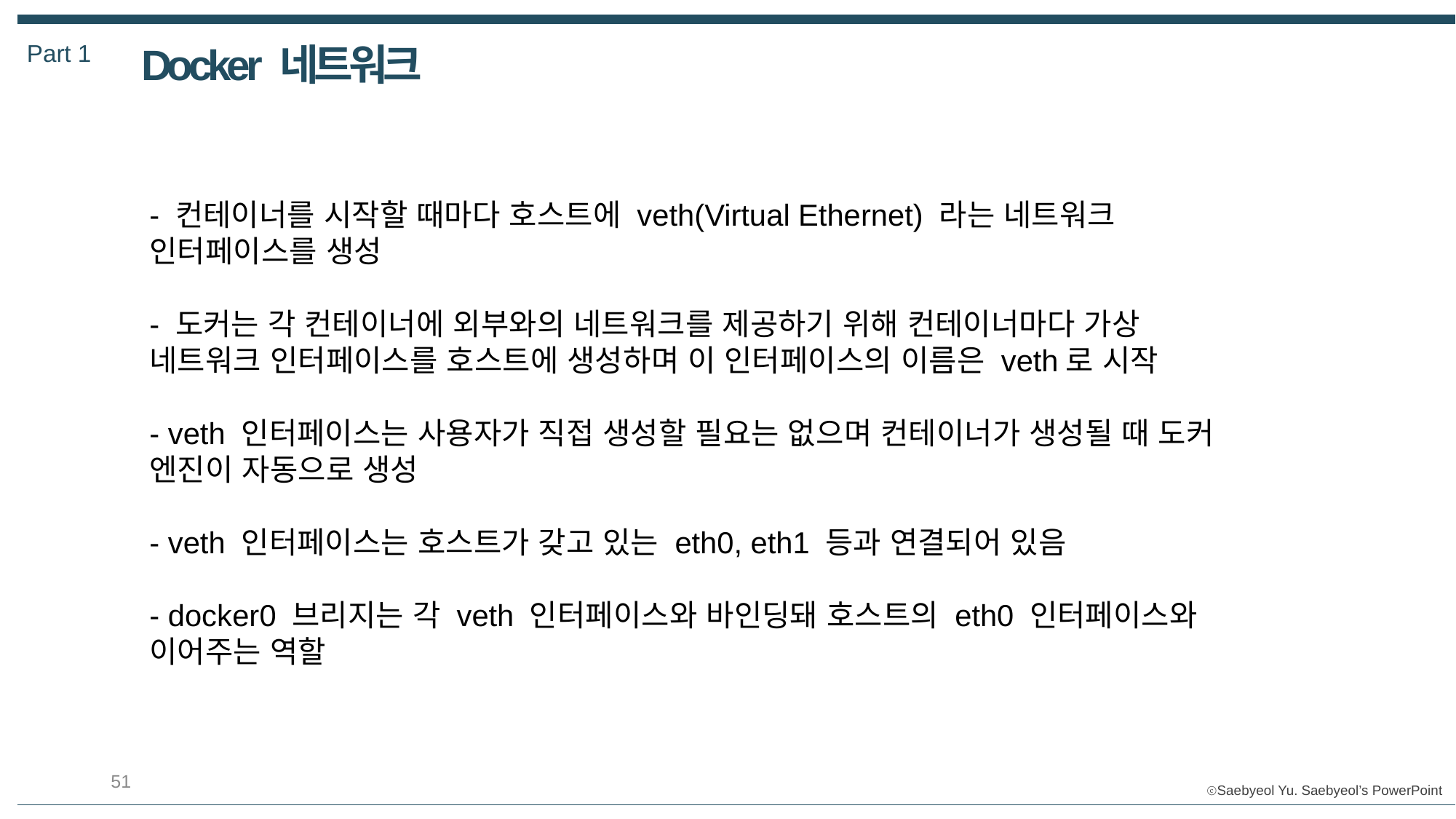

Part 1
Docker 네트워크

- 컨테이너를 시작할 때마다 호스트에 veth(Virtual Ethernet) 라는 네트워크 인터페이스를 생성

- 도커는 각 컨테이너에 외부와의 네트워크를 제공하기 위해 컨테이너마다 가상 네트워크 인터페이스를 호스트에 생성하며 이 인터페이스의 이름은 veth로 시작

- veth 인터페이스는 사용자가 직접 생성할 필요는 없으며 컨테이너가 생성될 때 도커 엔진이 자동으로 생성

- veth 인터페이스는 호스트가 갖고 있는 eth0, eth1 등과 연결되어 있음

- docker0 브리지는 각 veth 인터페이스와 바인딩돼 호스트의 eth0 인터페이스와 이어주는 역할
51